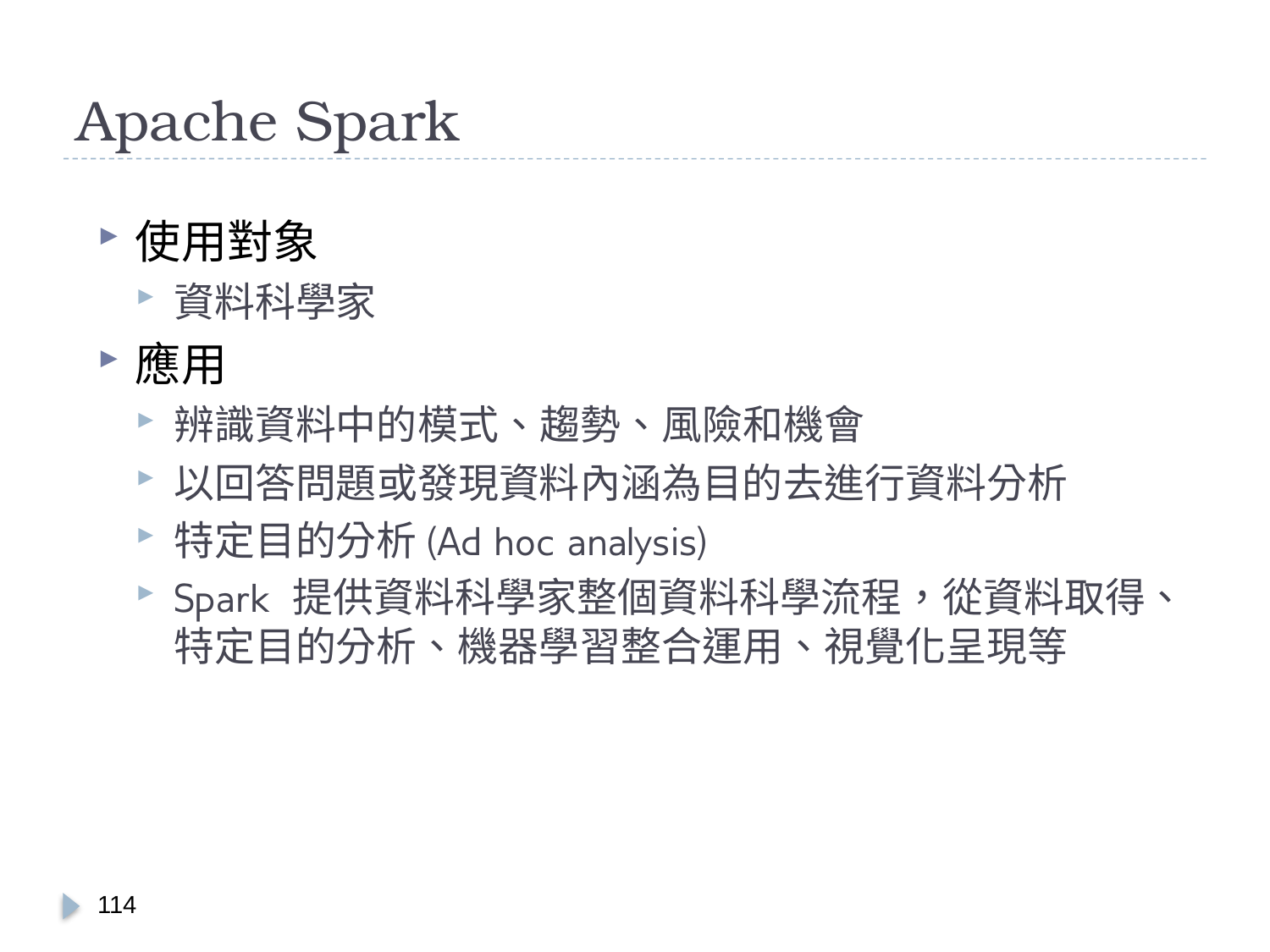

# Apache Spark
使用對象
資料科學家
應用
辨識資料中的模式、趨勢、風險和機會
以回答問題或發現資料內涵為目的去進行資料分析
特定目的分析(Ad hoc analysis)
Spark 提供資料科學家整個資料科學流程，從資料取得、特定目的分析、機器學習整合運用、視覺化呈現等
114